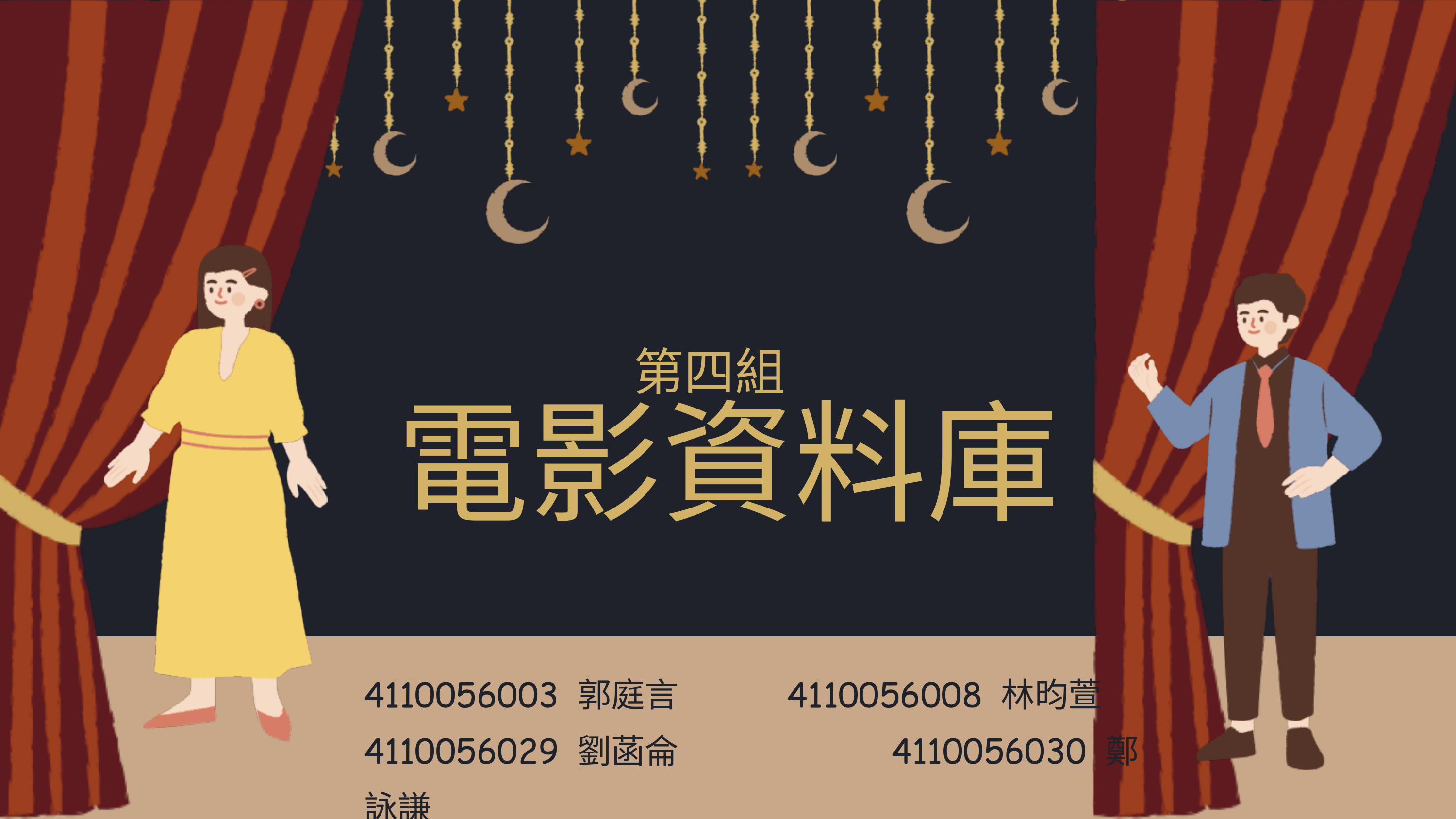

第四組
電影資料庫

4110056003 郭庭言          4110056008 林昀萱
4110056029 劉菡侖  			 4110056030 鄭詠謙